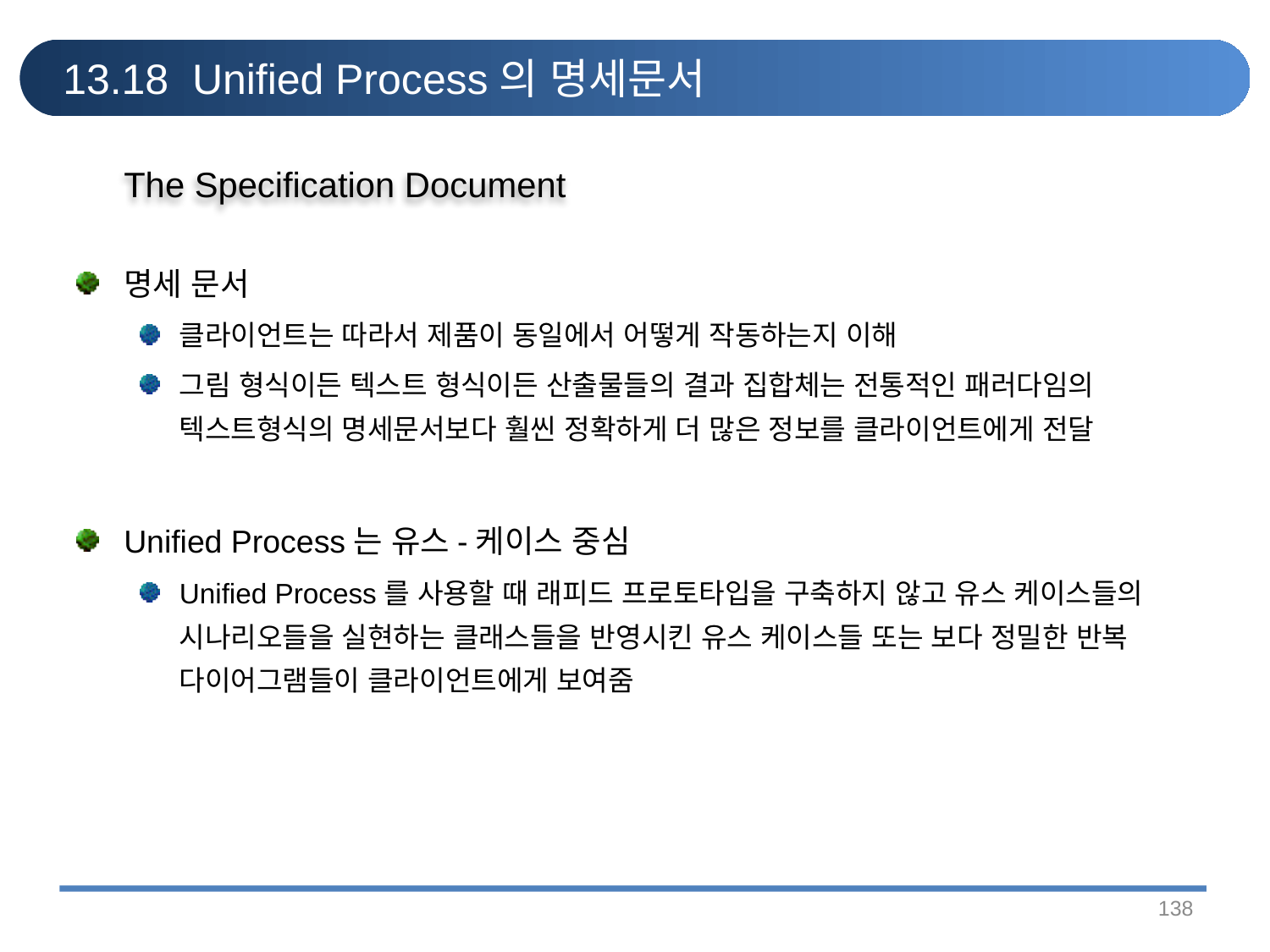

# 13.18  Unified Process의 명세문서
The Specification Document
명세 문서
클라이언트는 따라서 제품이 동일에서 어떻게 작동하는지 이해
그림 형식이든 텍스트 형식이든 산출물들의 결과 집합체는 전통적인 패러다임의 텍스트형식의 명세문서보다 훨씬 정확하게 더 많은 정보를 클라이언트에게 전달

Unified Process는 유스-케이스 중심
Unified Process를 사용할 때 래피드 프로토타입을 구축하지 않고 유스 케이스들의 시나리오들을 실현하는 클래스들을 반영시킨 유스 케이스들 또는 보다 정밀한 반복 다이어그램들이 클라이언트에게 보여줌

138